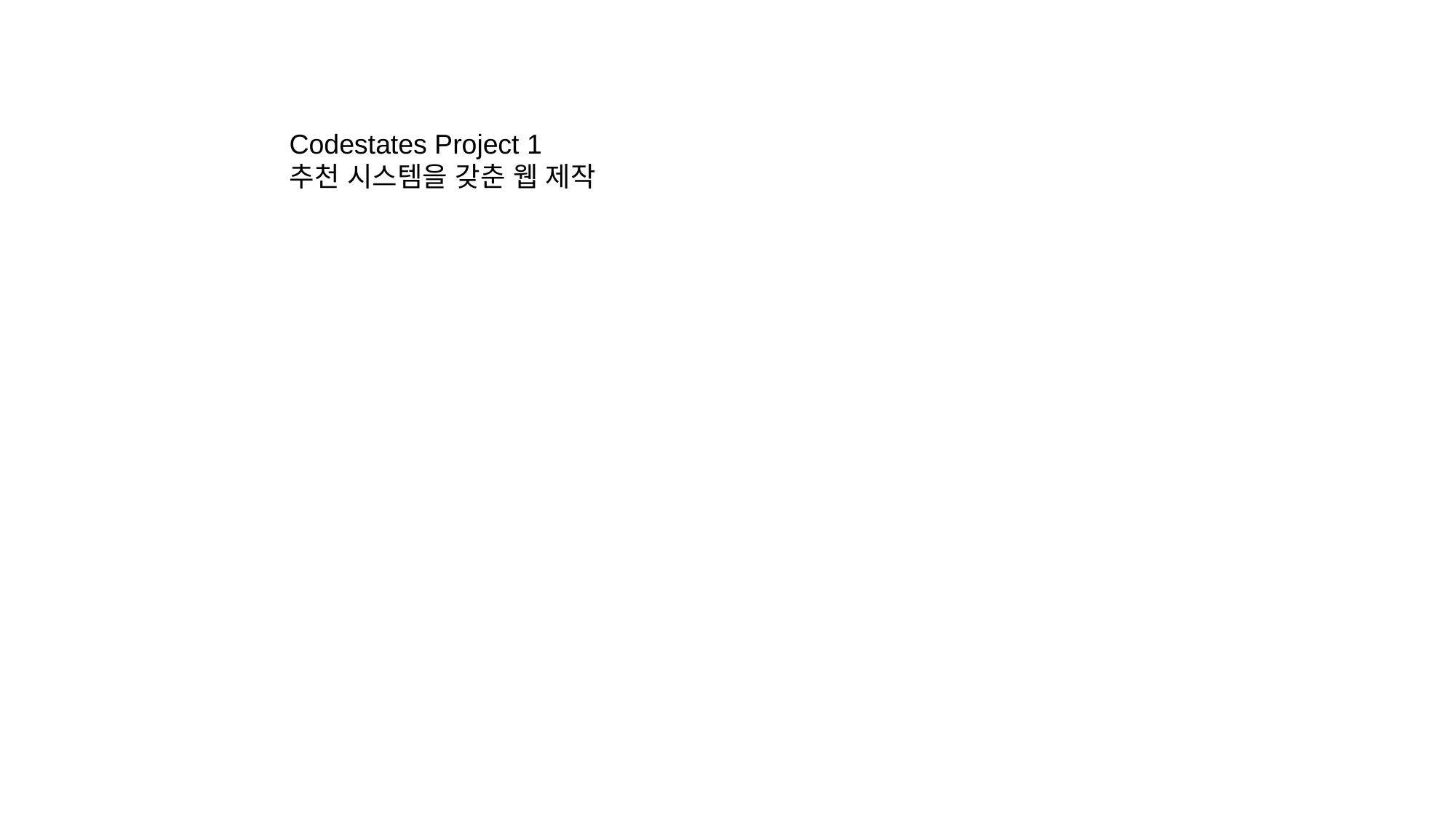

Codestates Project 1
추천 시스템을 갖춘 웹 제작